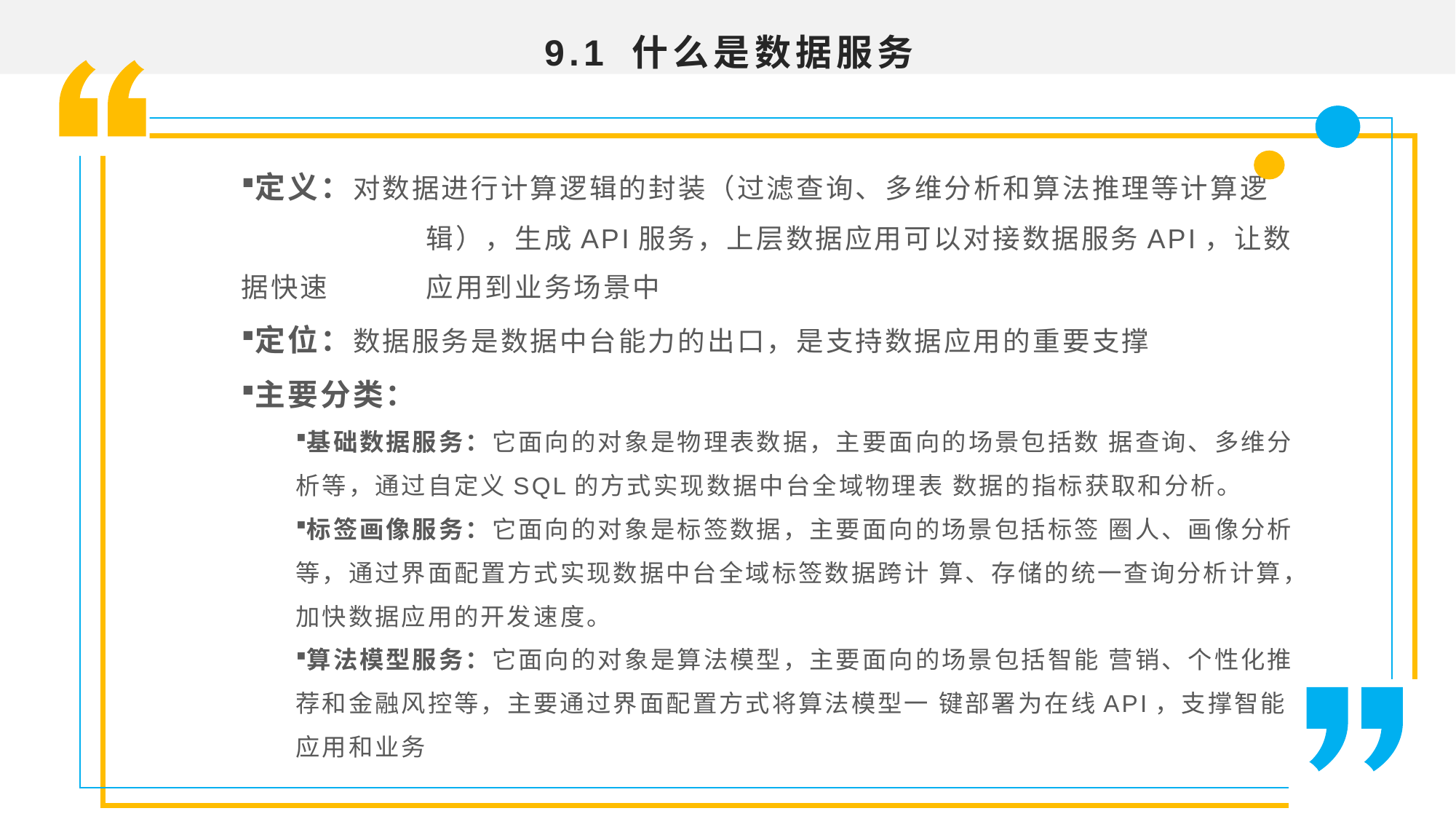

9.1 什么是数据服务

定义：对数据进行计算逻辑的封装（过滤查询、多维分析和算法推理等计算逻	         辑），生成API服务，上层数据应用可以对接数据服务API，让数据快速  	         应用到业务场景中
定位：数据服务是数据中台能力的出口，是支持数据应用的重要支撑
主要分类：
基础数据服务：它面向的对象是物理表数据，主要面向的场景包括数 据查询、多维分析等，通过自定义SQL的方式实现数据中台全域物理表 数据的指标获取和分析。
标签画像服务：它面向的对象是标签数据，主要面向的场景包括标签 圈人、画像分析等，通过界面配置方式实现数据中台全域标签数据跨计 算、存储的统一查询分析计算，加快数据应用的开发速度。
算法模型服务：它面向的对象是算法模型，主要面向的场景包括智能 营销、个性化推荐和金融风控等，主要通过界面配置方式将算法模型一 键部署为在线API，支撑智能应用和业务